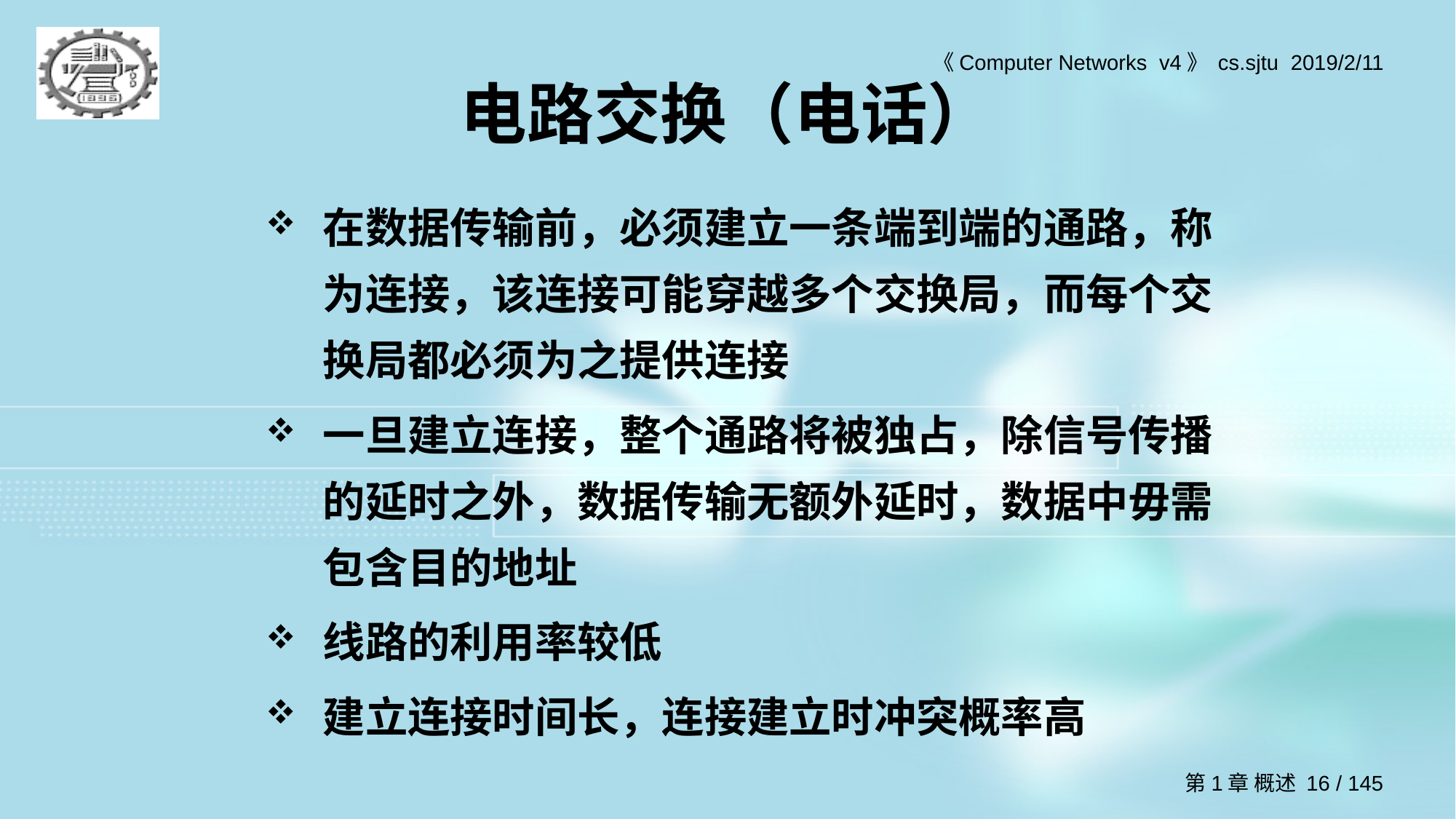

# 电路交换（电话）
在数据传输前，必须建立一条端到端的通路，称为连接，该连接可能穿越多个交换局，而每个交换局都必须为之提供连接
一旦建立连接，整个通路将被独占，除信号传播的延时之外，数据传输无额外延时，数据中毋需包含目的地址
线路的利用率较低
建立连接时间长，连接建立时冲突概率高